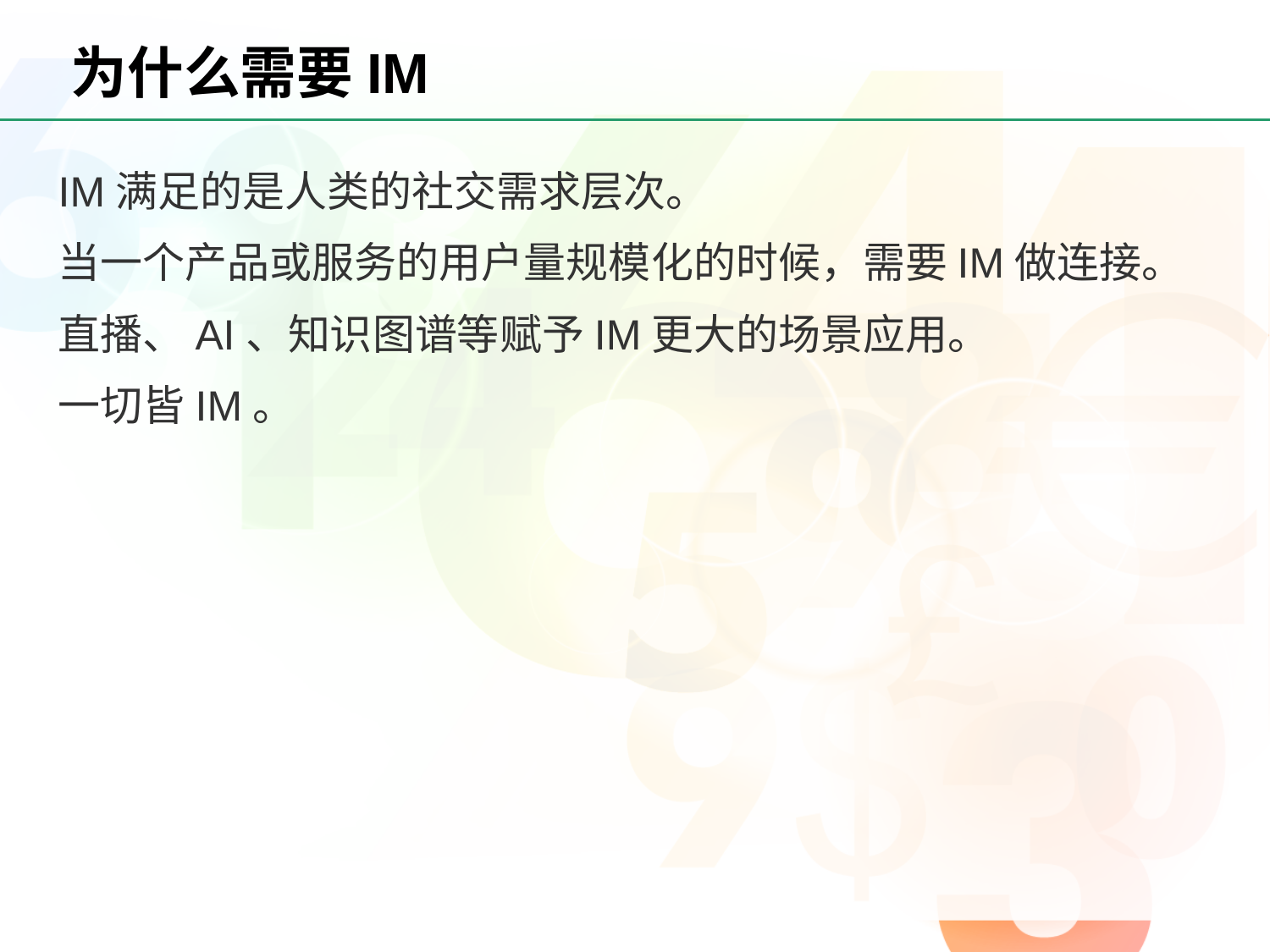

# 为什么需要IM
IM满足的是人类的社交需求层次。
当一个产品或服务的用户量规模化的时候，需要IM做连接。
直播、AI、知识图谱等赋予IM更大的场景应用。
一切皆IM。